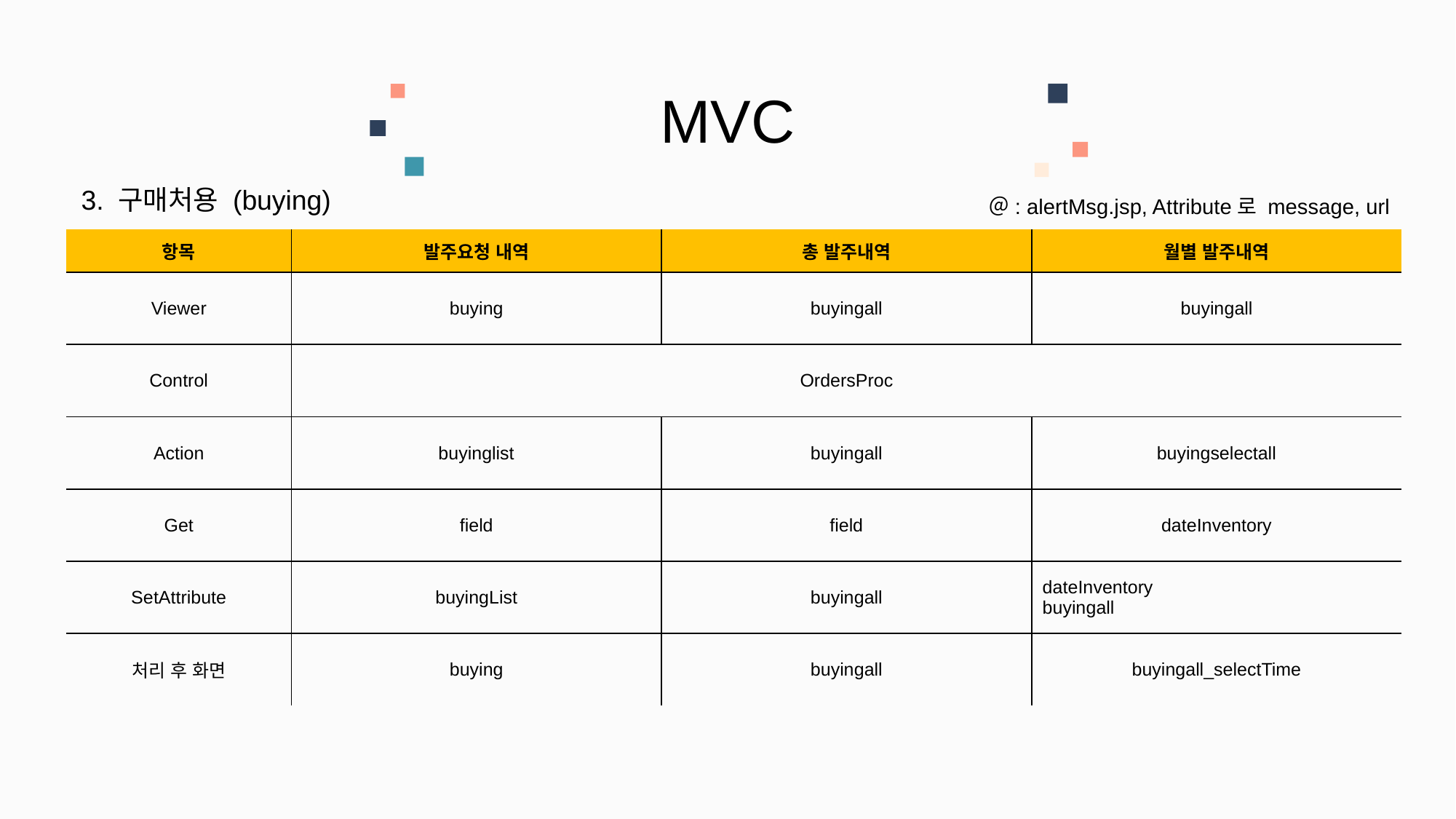

MVC

3. 구매처용 (buying)
＠: alertMsg.jsp, Attribute로 message, url
| 항목 | 발주요청 내역 | 총 발주내역 | 월별 발주내역 |
| --- | --- | --- | --- |
| Viewer | buying | buyingall | buyingall |
| Control | OrdersProc |  |  |
| Action | buyinglist | buyingall | buyingselectall |
| Get | field | field | dateInventory |
| SetAttribute | buyingList | buyingall | dateInventory buyingall |
| 처리 후 화면 | buying | buyingall | buyingall\_selectTime |